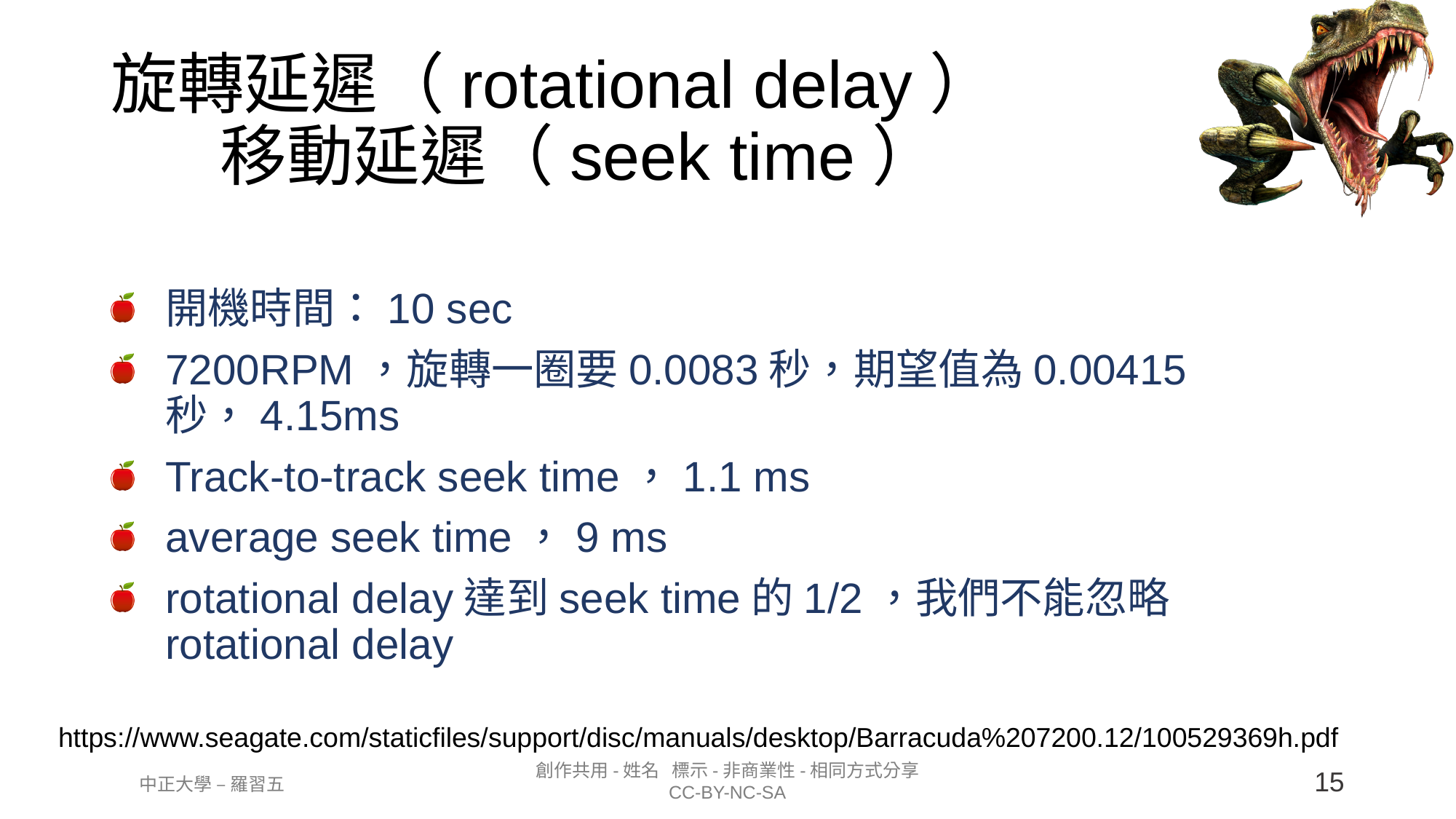

# 旋轉延遲（rotational delay） 移動延遲（seek time）
開機時間：10 sec
7200RPM，旋轉一圈要0.0083秒，期望值為0.00415秒，4.15ms
Track-to-track seek time，1.1 ms
average seek time，9 ms
rotational delay達到seek time的1/2，我們不能忽略rotational delay
https://www.seagate.com/staticfiles/support/disc/manuals/desktop/Barracuda%207200.12/100529369h.pdf